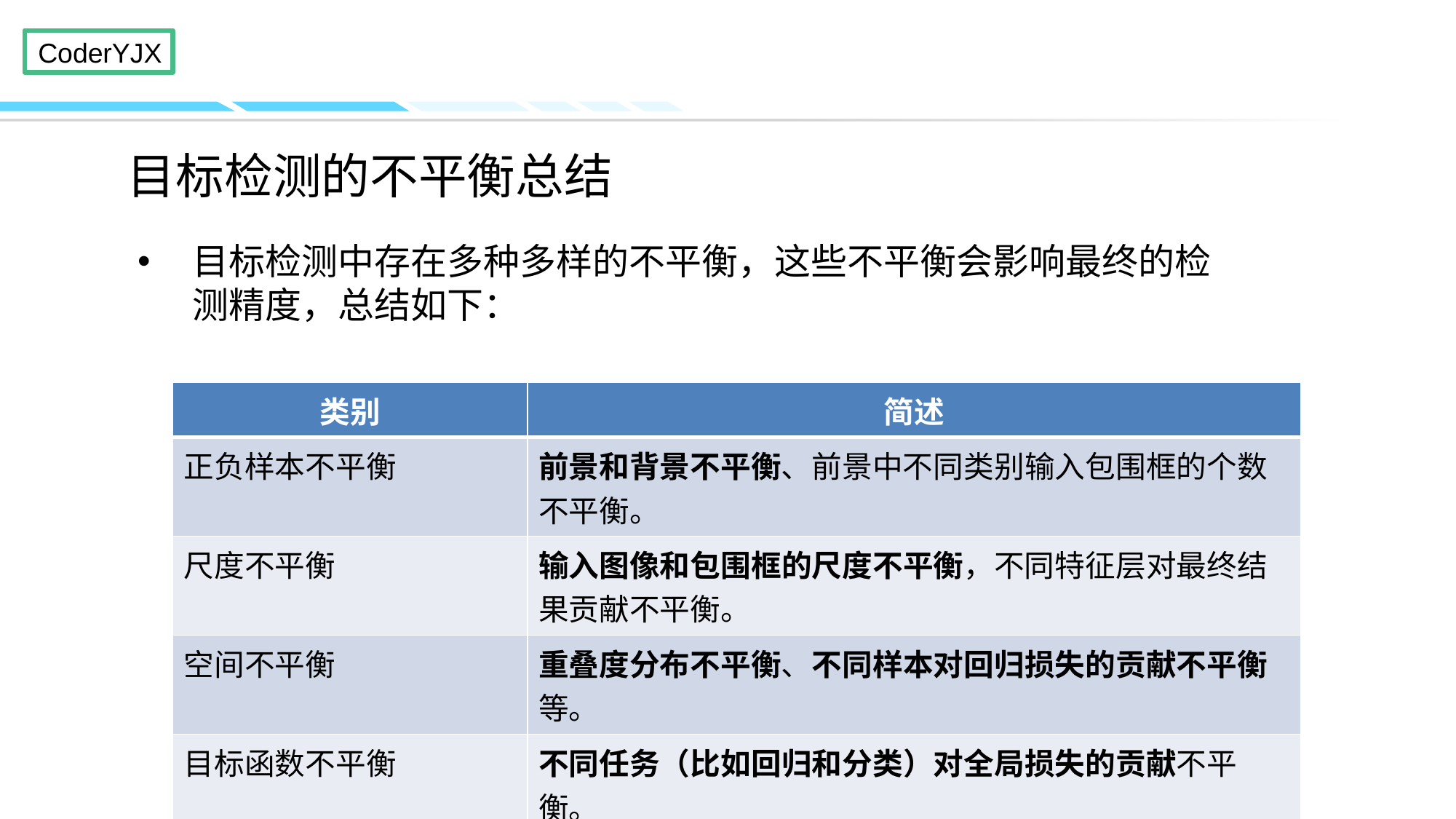

# 目标检测的不平衡总结
目标检测中存在多种多样的不平衡，这些不平衡会影响最终的检测精度，总结如下：
| 类别 | 简述 |
| --- | --- |
| 正负样本不平衡 | 前景和背景不平衡、前景中不同类别输入包围框的个数不平衡。 |
| 尺度不平衡 | 输入图像和包围框的尺度不平衡，不同特征层对最终结果贡献不平衡。 |
| 空间不平衡 | 重叠度分布不平衡、不同样本对回归损失的贡献不平衡等。 |
| 目标函数不平衡 | 不同任务（比如回归和分类）对全局损失的贡献不平衡。 |